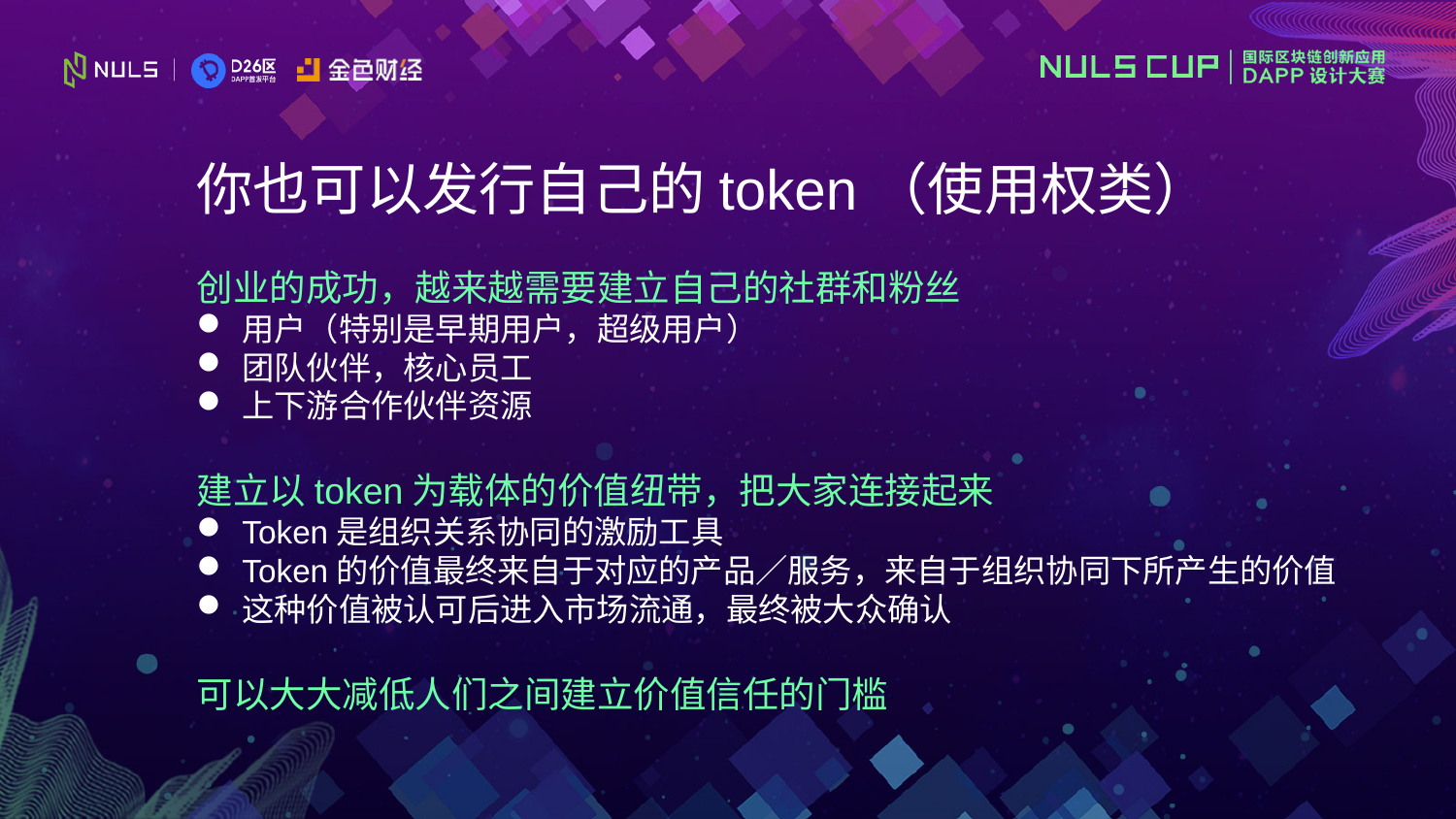

你也可以发行自己的token（使用权类）

创业的成功，越来越需要建立自己的社群和粉丝
用户（特别是早期用户，超级用户）
团队伙伴，核心员工
上下游合作伙伴资源

建立以token为载体的价值纽带，把大家连接起来
Token是组织关系协同的激励工具
Token的价值最终来自于对应的产品／服务，来自于组织协同下所产生的价值
这种价值被认可后进入市场流通，最终被大众确认

可以大大减低人们之间建立价值信任的门槛